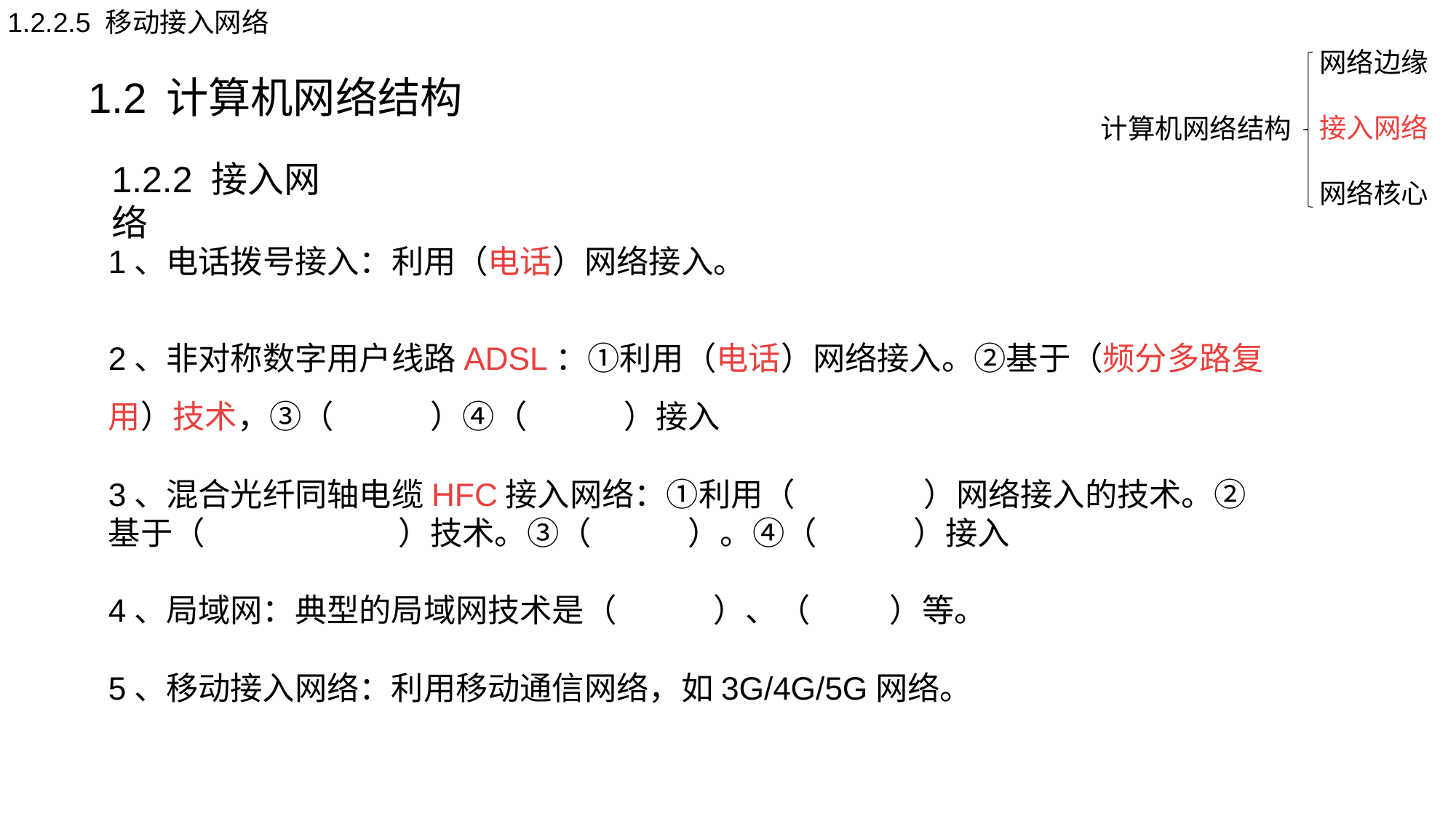

1.2.2.5 移动接入网络
1.2 计算机网络结构

网络边缘

接入网络

网络核心

计算机网络结构
1.2.2 接入网络
1、电话拨号接入：利用（电话）网络接入。

2、非对称数字用户线路ADSL：①利用（电话）网络接入。②基于（频分多路复用）技术，③（非对称）④（独享式）接入

3、混合光纤同轴电缆HFC接入网络：①利用（有线电视）网络接入的技术。②基于（频分多路复用）技术。③（非对称）。④（共享式）接入

4、局域网：典型的局域网技术是（以太网）、（WiFi）等。

5、移动接入网络：利用移动通信网络，如3G/4G/5G网络。